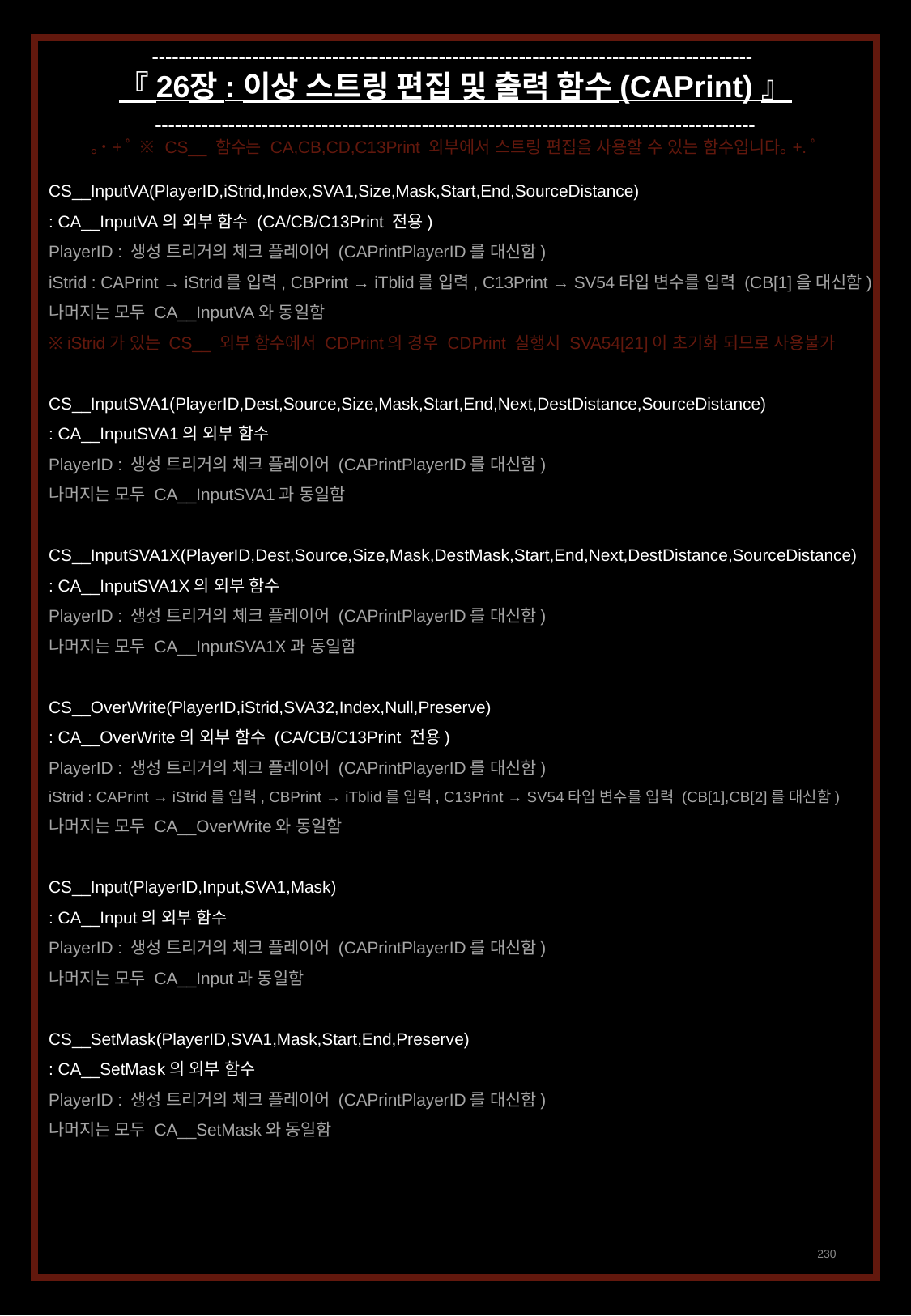

------------------------------------------------------------------------------------------
『 26장 : 이상 스트링 편집 및 출력 함수 (CAPrint) 』
------------------------------------------------------------------------------------------

｡˙+ﾟ ※ CS__ 함수는 CA,CB,CD,C13Print 외부에서 스트링 편집을 사용할 수 있는 함수입니다｡+.ﾟ
CS__InputVA(PlayerID,iStrid,Index,SVA1,Size,Mask,Start,End,SourceDistance)
: CA__InputVA의 외부 함수 (CA/CB/C13Print 전용)
PlayerID : 생성 트리거의 체크 플레이어 (CAPrintPlayerID를 대신함)
iStrid : CAPrint → iStrid를 입력, CBPrint → iTblid를 입력, C13Print → SV54타입 변수를 입력 (CB[1]을 대신함)
나머지는 모두 CA__InputVA와 동일함
※ iStrid가 있는 CS__ 외부 함수에서 CDPrint의 경우 CDPrint 실행시 SVA54[21]이 초기화 되므로 사용불가

CS__InputSVA1(PlayerID,Dest,Source,Size,Mask,Start,End,Next,DestDistance,SourceDistance)
: CA__InputSVA1의 외부 함수
PlayerID : 생성 트리거의 체크 플레이어 (CAPrintPlayerID를 대신함)
나머지는 모두 CA__InputSVA1과 동일함

CS__InputSVA1X(PlayerID,Dest,Source,Size,Mask,DestMask,Start,End,Next,DestDistance,SourceDistance)
: CA__InputSVA1X의 외부 함수
PlayerID : 생성 트리거의 체크 플레이어 (CAPrintPlayerID를 대신함)
나머지는 모두 CA__InputSVA1X과 동일함

CS__OverWrite(PlayerID,iStrid,SVA32,Index,Null,Preserve)
: CA__OverWrite의 외부 함수 (CA/CB/C13Print 전용)
PlayerID : 생성 트리거의 체크 플레이어 (CAPrintPlayerID를 대신함)
iStrid : CAPrint → iStrid를 입력, CBPrint → iTblid를 입력, C13Print → SV54타입 변수를 입력 (CB[1],CB[2]를 대신함)
나머지는 모두 CA__OverWrite와 동일함

CS__Input(PlayerID,Input,SVA1,Mask)
: CA__Input의 외부 함수
PlayerID : 생성 트리거의 체크 플레이어 (CAPrintPlayerID를 대신함)
나머지는 모두 CA__Input과 동일함

CS__SetMask(PlayerID,SVA1,Mask,Start,End,Preserve)
: CA__SetMask의 외부 함수
PlayerID : 생성 트리거의 체크 플레이어 (CAPrintPlayerID를 대신함)
나머지는 모두 CA__SetMask와 동일함

230